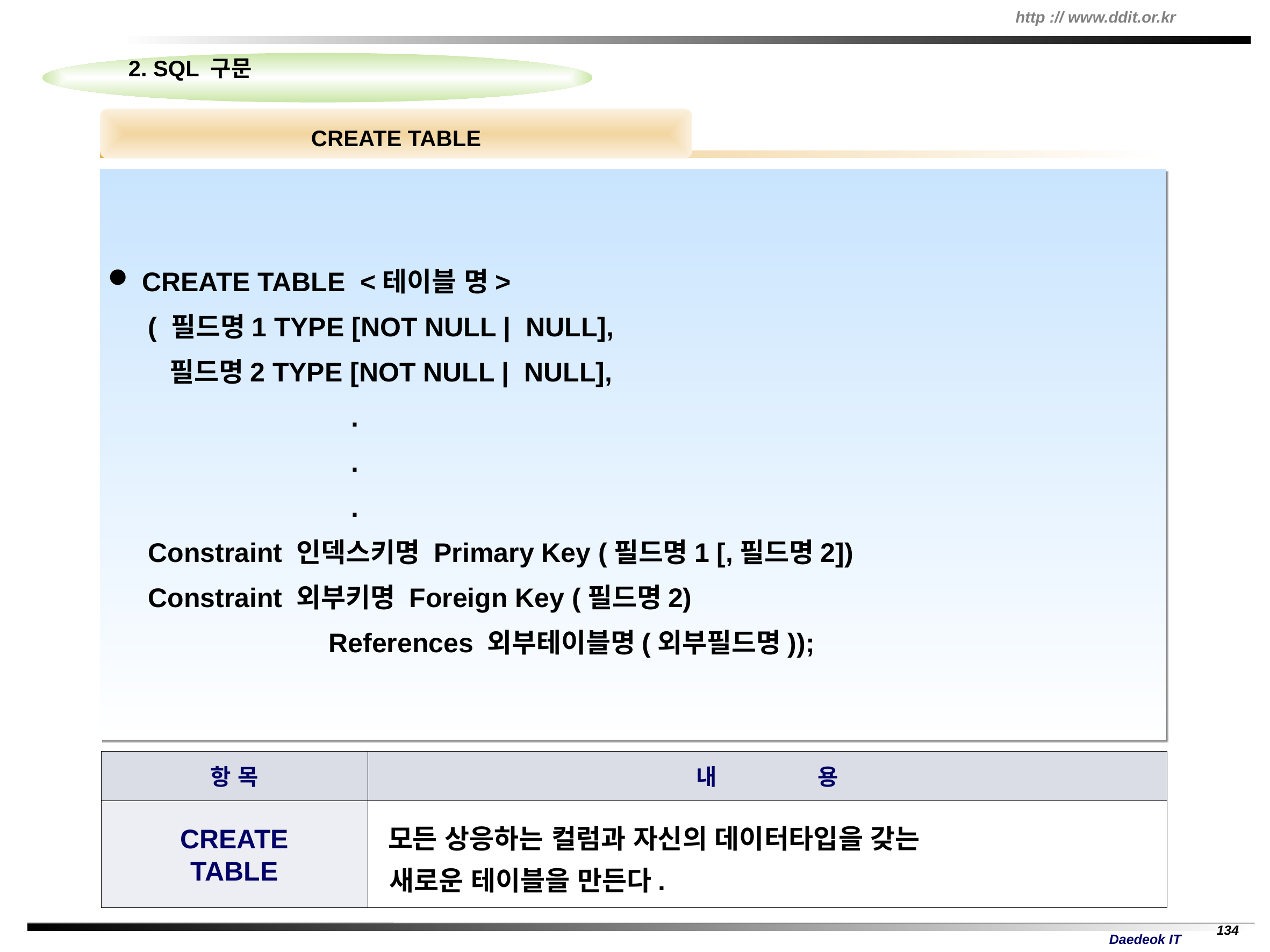

2. SQL 구문

CREATE TABLE

 CREATE TABLE  <테이블 명>
( 필드명1 TYPE [NOT NULL |  NULL],
  필드명2 TYPE [NOT NULL |  NULL],
                           .
                           .
                           .
Constraint 인덱스키명 Primary Key (필드명1 [,필드명2])
Constraint 외부키명 Foreign Key (필드명2)
                        References 외부테이블명(외부필드명));
항 목
내                용
CREATE
TABLE
 모든 상응하는 컬럼과 자신의 데이터타입을 갖는
 새로운 테이블을 만든다.